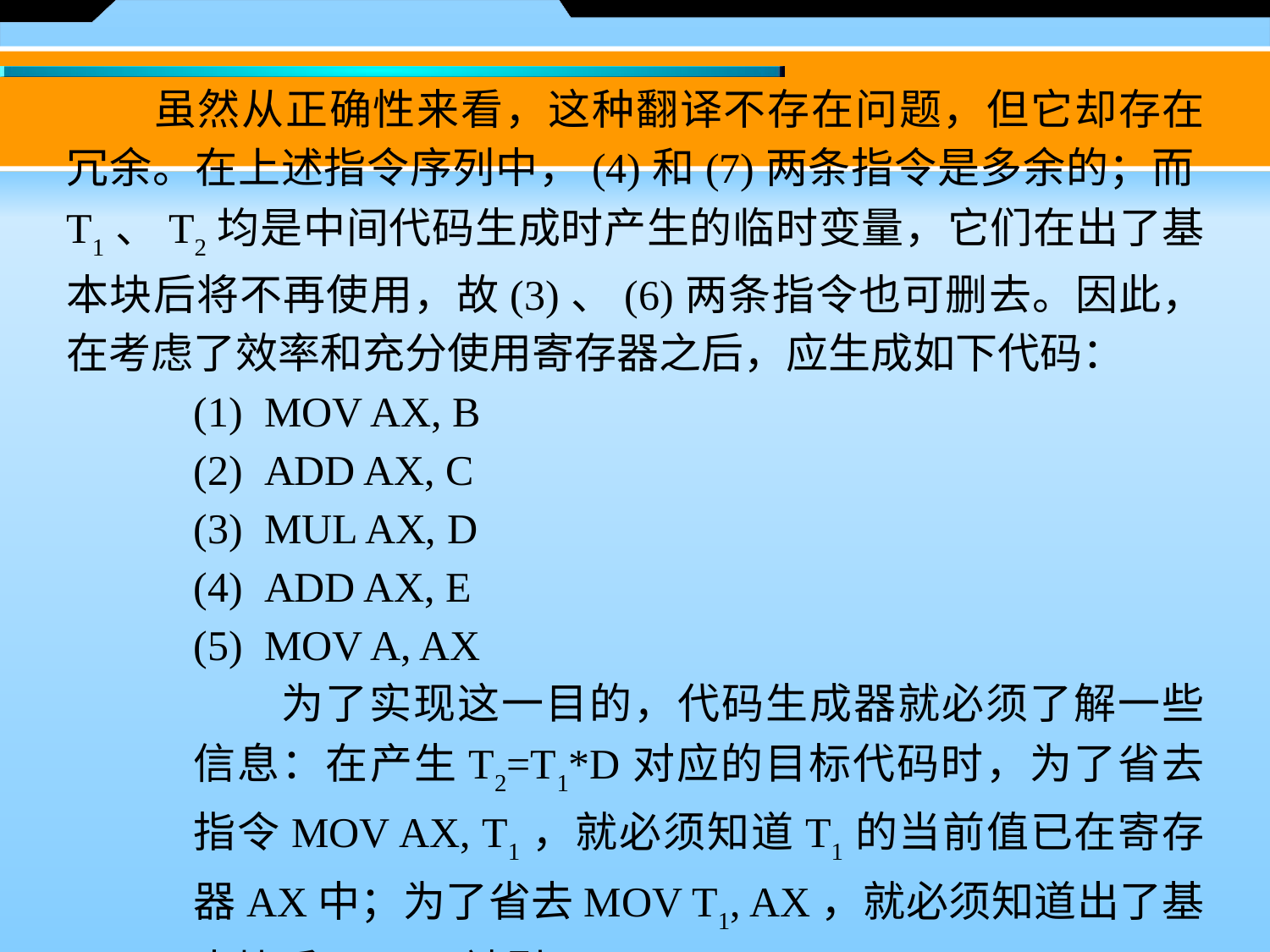

虽然从正确性来看，这种翻译不存在问题，但它却存在冗余。在上述指令序列中，(4)和(7)两条指令是多余的；而T1、T2均是中间代码生成时产生的临时变量，它们在出了基本块后将不再使用，故(3)、(6)两条指令也可删去。因此，在考虑了效率和充分使用寄存器之后，应生成如下代码：
(1)  MOV AX, B
(2)  ADD AX, C
(3)  MUL AX, D
(4)  ADD AX, E
(5)  MOV A, AX
　　为了实现这一目的，代码生成器就必须了解一些信息：在产生T2=T1*D对应的目标代码时，为了省去指令MOV AX, T1，就必须知道T1的当前值已在寄存器AX中；为了省去MOV T1, AX，就必须知道出了基本块后T1不再被引用。